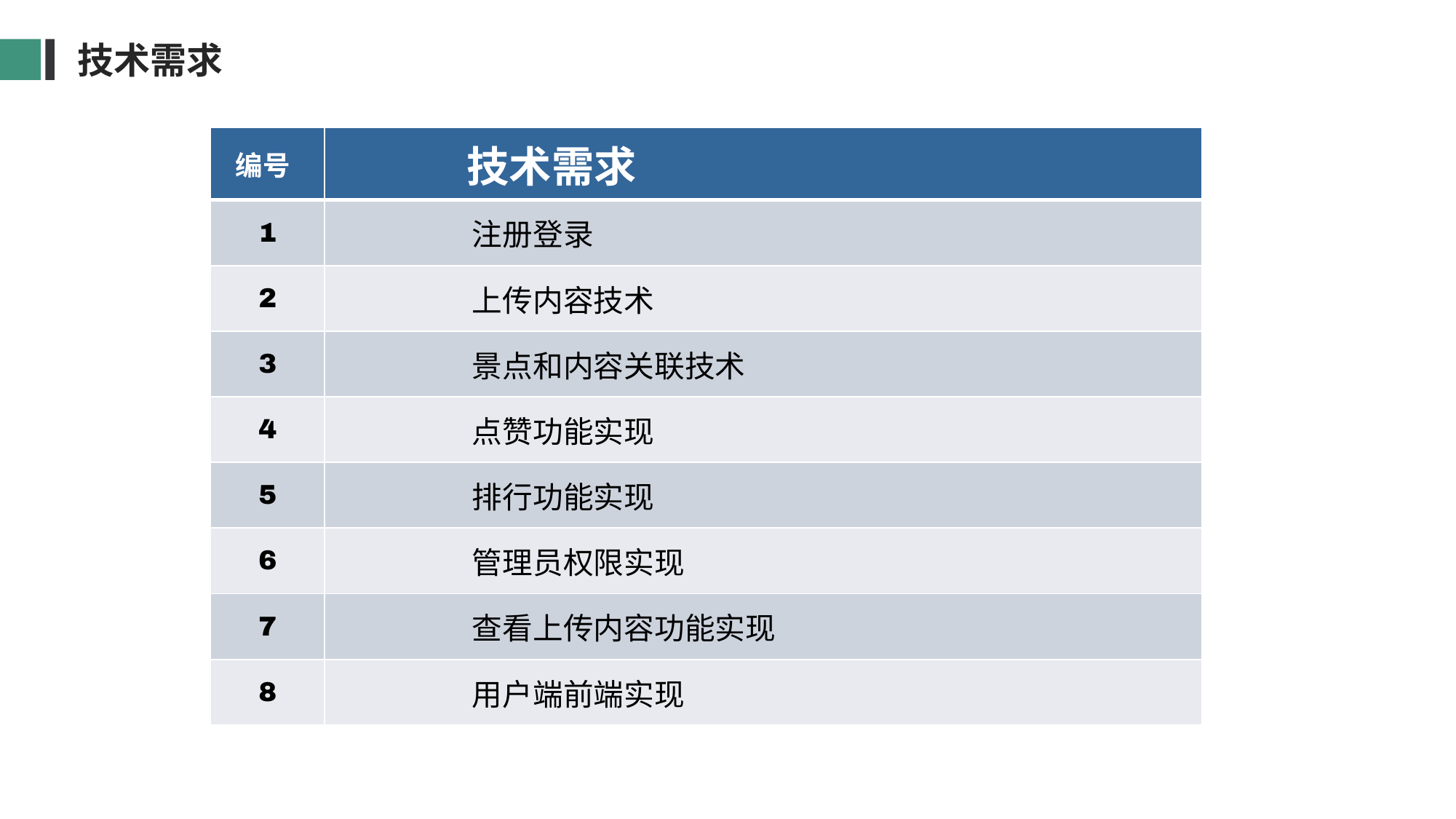

技术需求

| 编号 | 技术需求 |
| --- | --- |
| 1 | 注册登录 |
| 2 | 上传内容技术 |
| 3 | 景点和内容关联技术 |
| 4 | 点赞功能实现 |
| 5 | 排行功能实现 |
| 6 | 管理员权限实现 |
| 7 | 查看上传内容功能实现 |
| 8 | 用户端前端实现 |